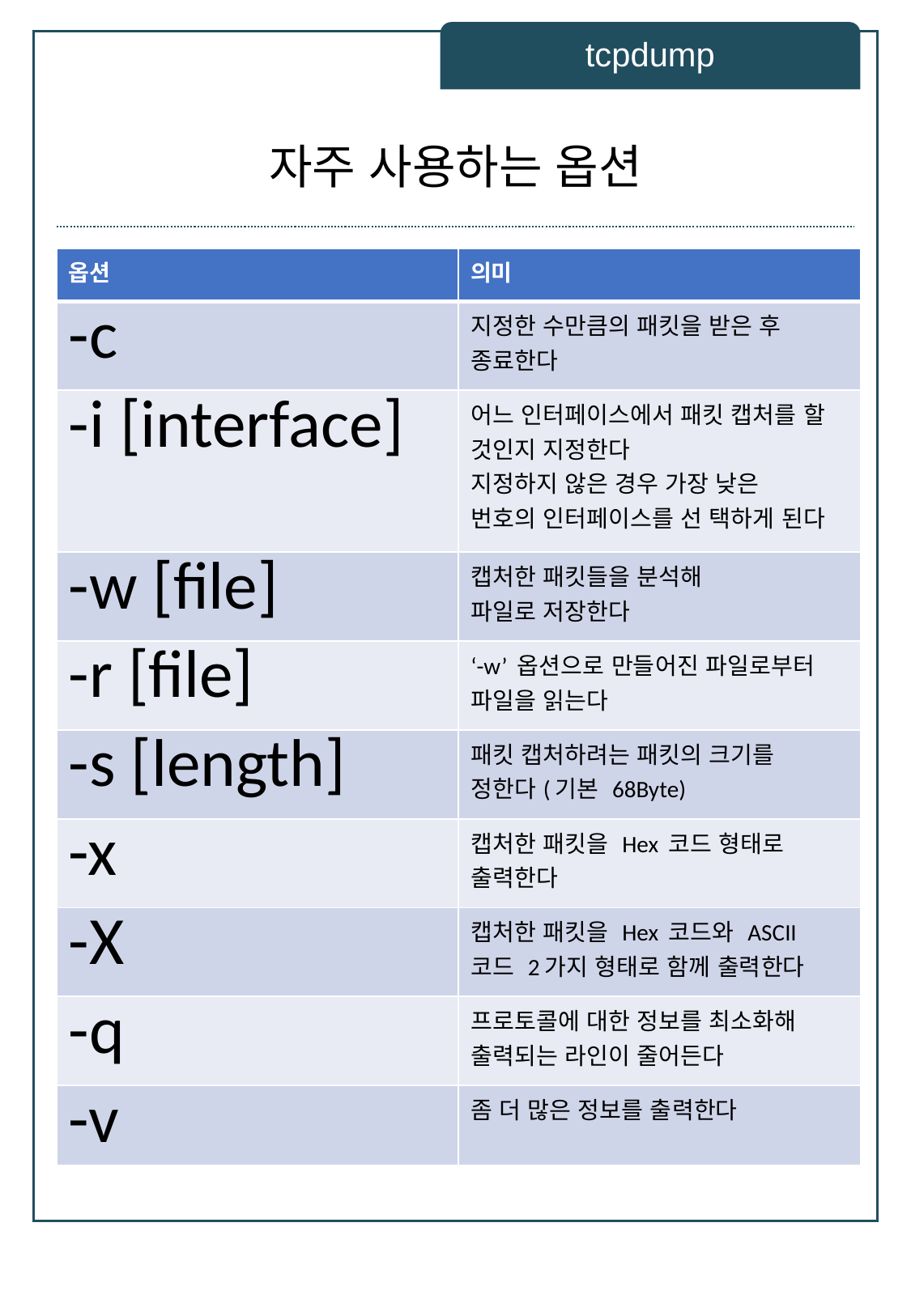

tcpdump

# 자주 사용하는 옵션
| 옵션 | 의미 |
| --- | --- |
| -c | 지정한 수만큼의 패킷을 받은 후 종료한다 |
| -i [interface] | 어느 인터페이스에서 패킷 캡처를 할 것인지 지정한다 지정하지 않은 경우 가장 낮은 번호의 인터페이스를 선 택하게 된다 |
| -w [file] | 캡처한 패킷들을 분석해 파일로 저장한다 |
| -r [file] | ‘-w’ 옵션으로 만들어진 파일로부터 파일을 읽는다 |
| -s [length] | 패킷 캡처하려는 패킷의 크기를 정한다(기본 68Byte) |
| -x | 캡처한 패킷을 Hex 코드 형태로 출력한다 |
| -X | 캡처한 패킷을 Hex 코드와 ASCII 코드 2가지 형태로 함께 출력한다 |
| -q | 프로토콜에 대한 정보를 최소화해 출력되는 라인이 줄어든다 |
| -v | 좀 더 많은 정보를 출력한다 |